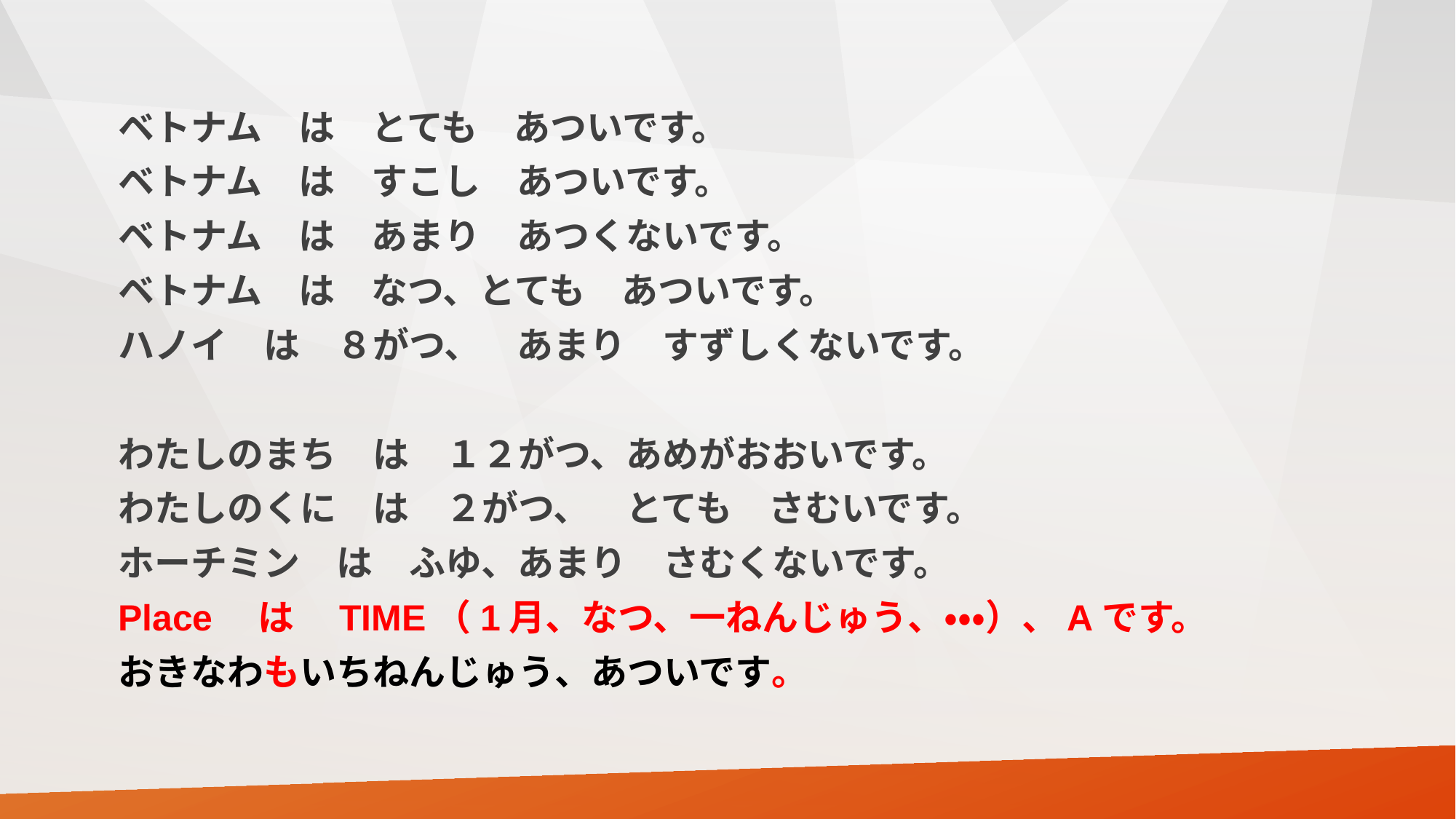

ベトナム　は　とても　あついです。
ベトナム　は　すこし　あついです。
ベトナム　は　あまり　あつくないです。
ベトナム　は　なつ、とても　あついです。
ハノイ　は　８がつ、　あまり　すずしくないです。

わたしのまち　は　１２がつ、あめがおおいです。
わたしのくに　は　２がつ、　とても　さむいです。
ホーチミン　は　ふゆ、あまり　さむくないです。
Place　は　TIME（1月、なつ、一ねんじゅう、・・・）、Aです。
おきなわもいちねんじゅう、あついです。